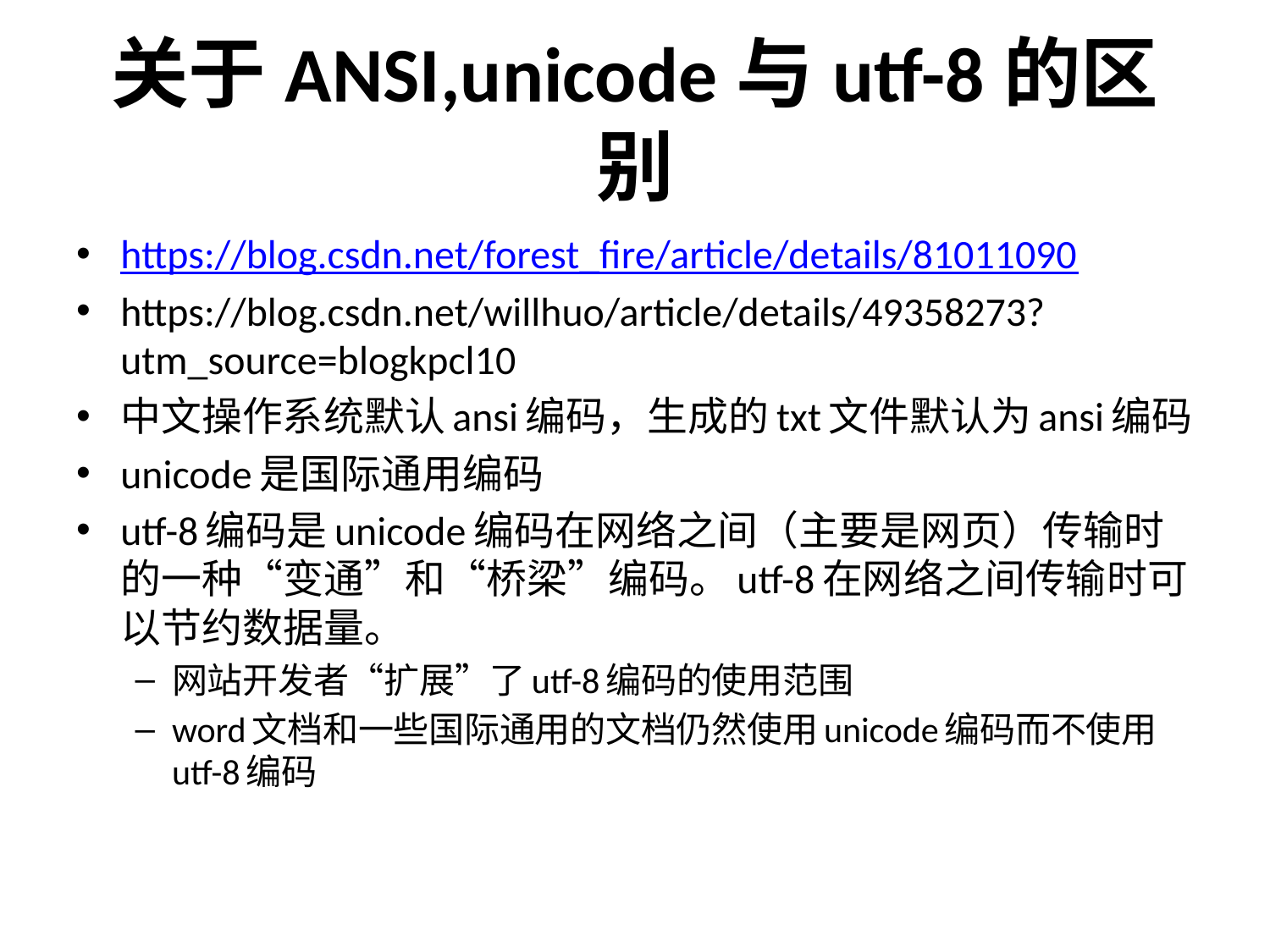

# 关于ANSI,unicode与utf-8的区别
https://blog.csdn.net/forest_fire/article/details/81011090
https://blog.csdn.net/willhuo/article/details/49358273?utm_source=blogkpcl10
中文操作系统默认ansi编码，生成的txt文件默认为ansi编码
unicode是国际通用编码
utf-8编码是unicode编码在网络之间（主要是网页）传输时的一种“变通”和“桥梁”编码。utf-8在网络之间传输时可以节约数据量。
网站开发者“扩展”了utf-8编码的使用范围
word文档和一些国际通用的文档仍然使用unicode编码而不使用utf-8编码